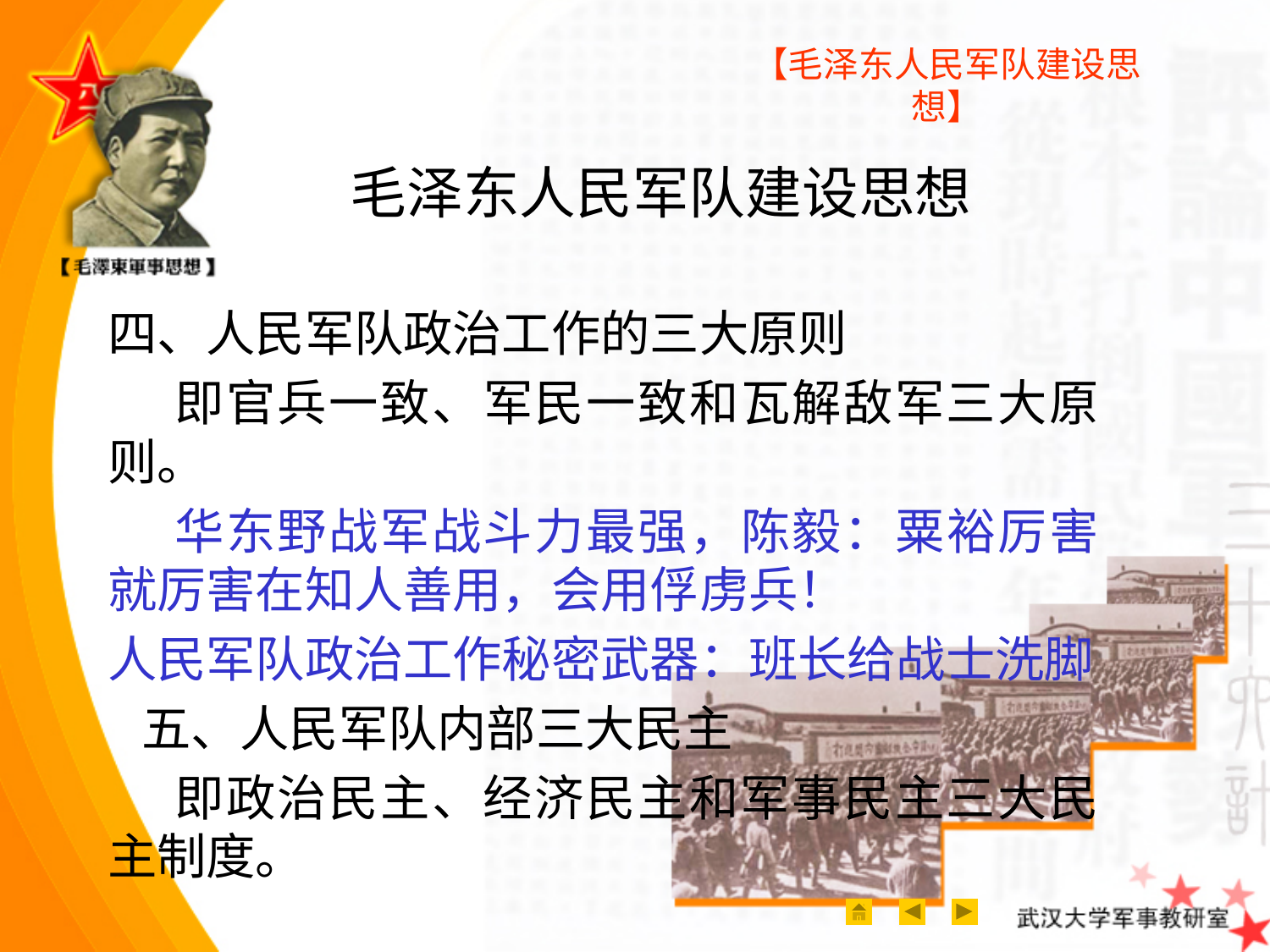

【毛泽东人民军队建设思想】
# 毛泽东人民军队建设思想
四、人民军队政治工作的三大原则
    即官兵一致、军民一致和瓦解敌军三大原则。
    华东野战军战斗力最强，陈毅：粟裕厉害就厉害在知人善用，会用俘虏兵！
人民军队政治工作秘密武器：班长给战士洗脚
  五、人民军队内部三大民主
    即政治民主、经济民主和军事民主三大民主制度。